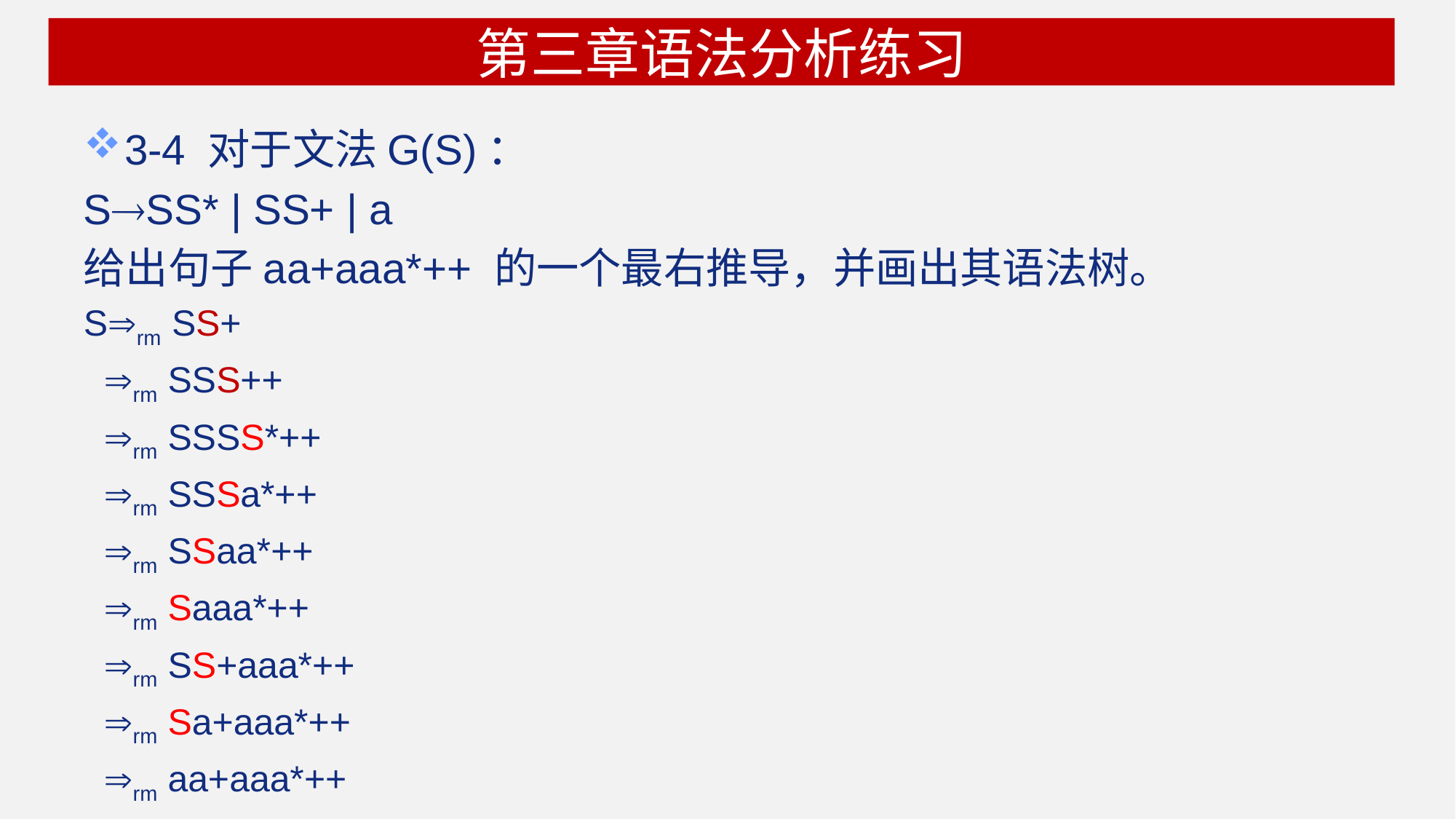

# 第三章语法分析练习
3-4 对于文法G(S)：
S→SS* | SS+ | a
给出句子aa+aaa*++ 的一个最右推导，并画出其语法树。
S⇒rm SS+
  ⇒rm SSS++
  ⇒rm SSSS*++
  ⇒rm SSSa*++
  ⇒rm SSaa*++
  ⇒rm Saaa*++
  ⇒rm SS+aaa*++
  ⇒rm Sa+aaa*++
  ⇒rm aa+aaa*++